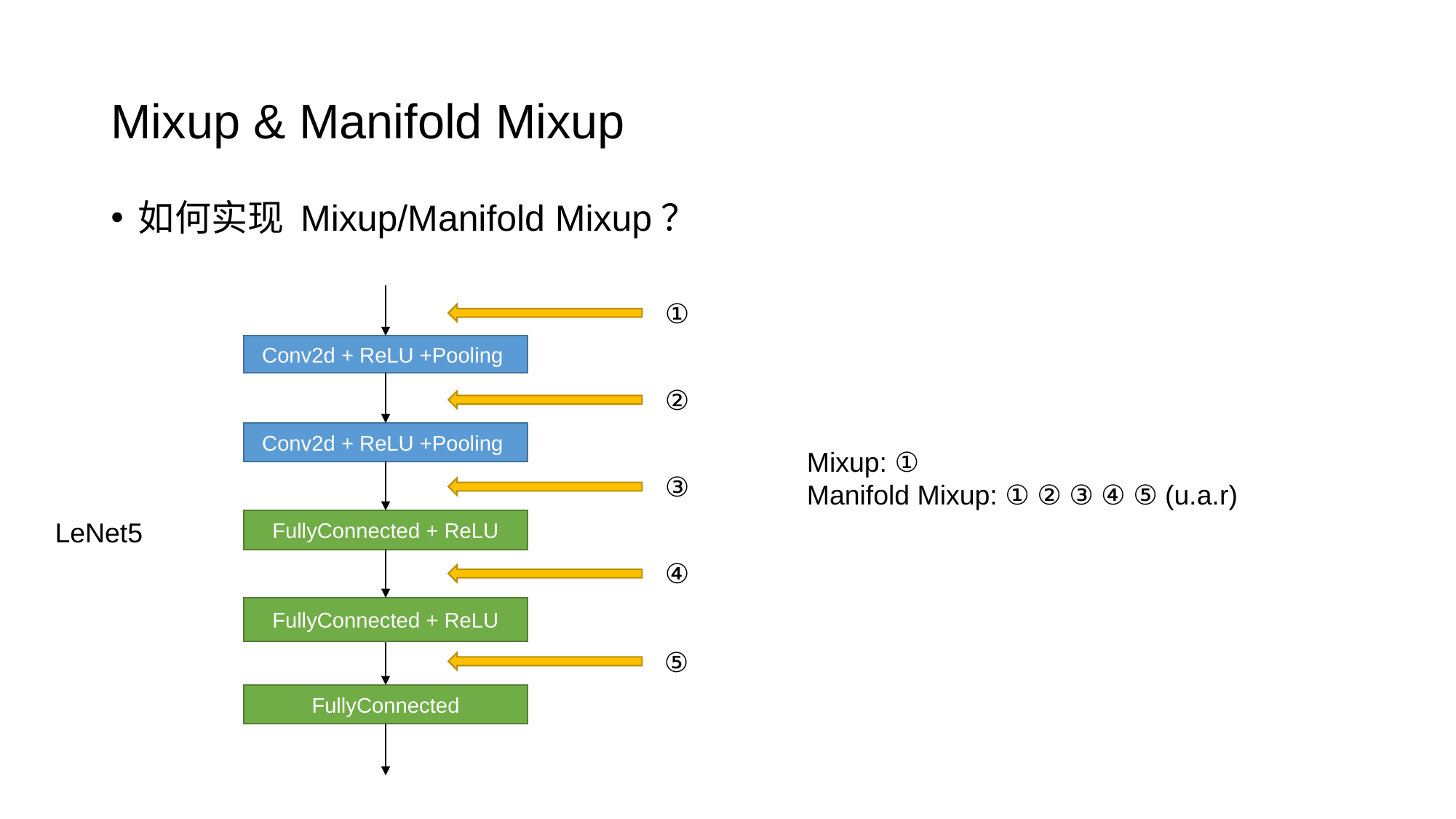

# Mixup & Manifold Mixup
如何实现 Mixup/Manifold Mixup？
①

Conv2d + ReLU +Pooling
②

Conv2d + ReLU +Pooling
Mixup: ①
Manifold Mixup: ① ② ③ ④ ⑤ (u.a.r)
③

LeNet5
FullyConnected + ReLU
④

FullyConnected + ReLU
⑤

FullyConnected